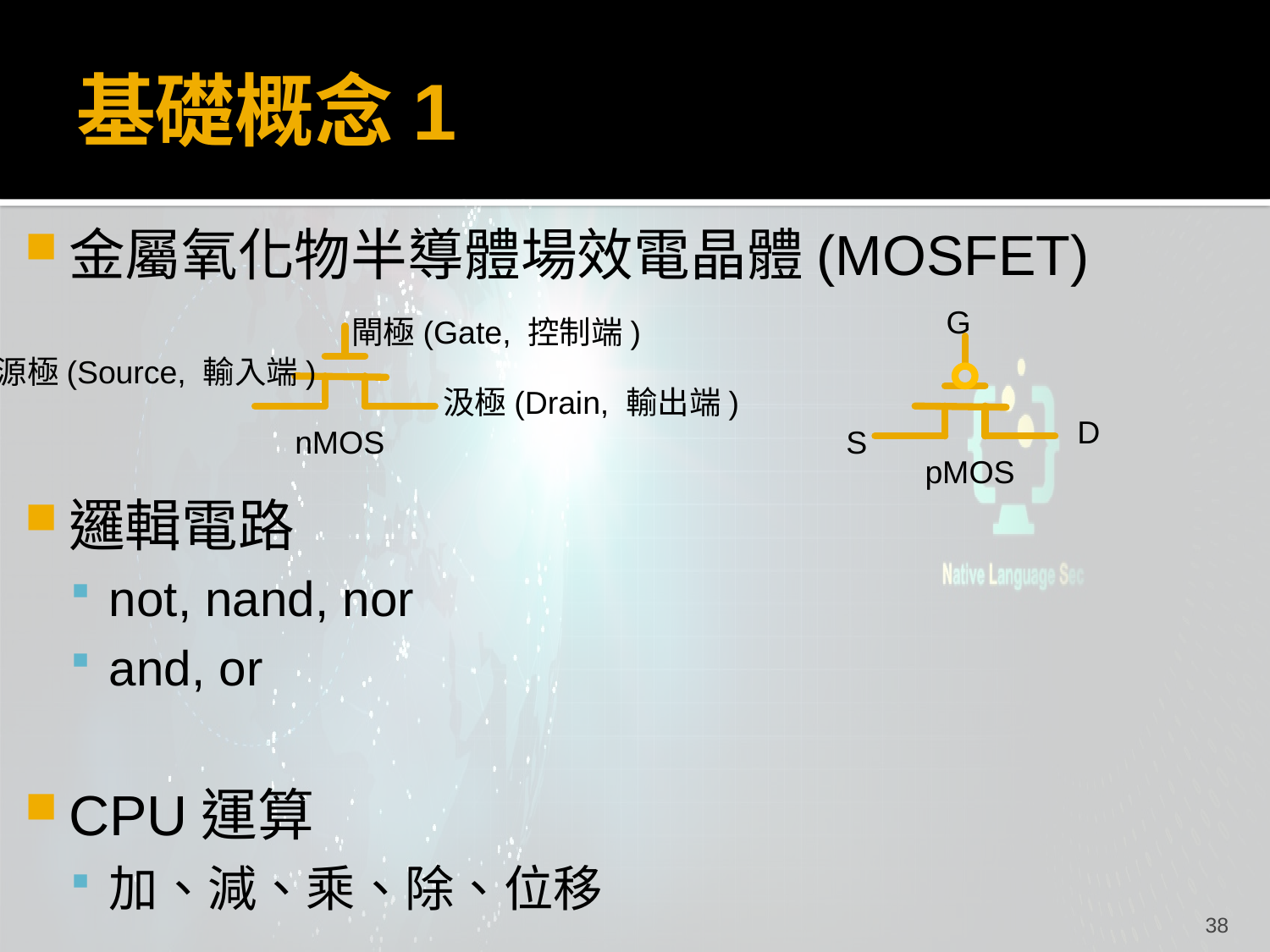

# 基礎概念1
金屬氧化物半導體場效電晶體(MOSFET)

邏輯電路
not, nand, nor
and, or

CPU運算
加、減、乘、除、位移
G
閘極(Gate, 控制端)
源極(Source, 輸入端)

汲極(Drain, 輸出端)
D
nMOS
S
pMOS
38